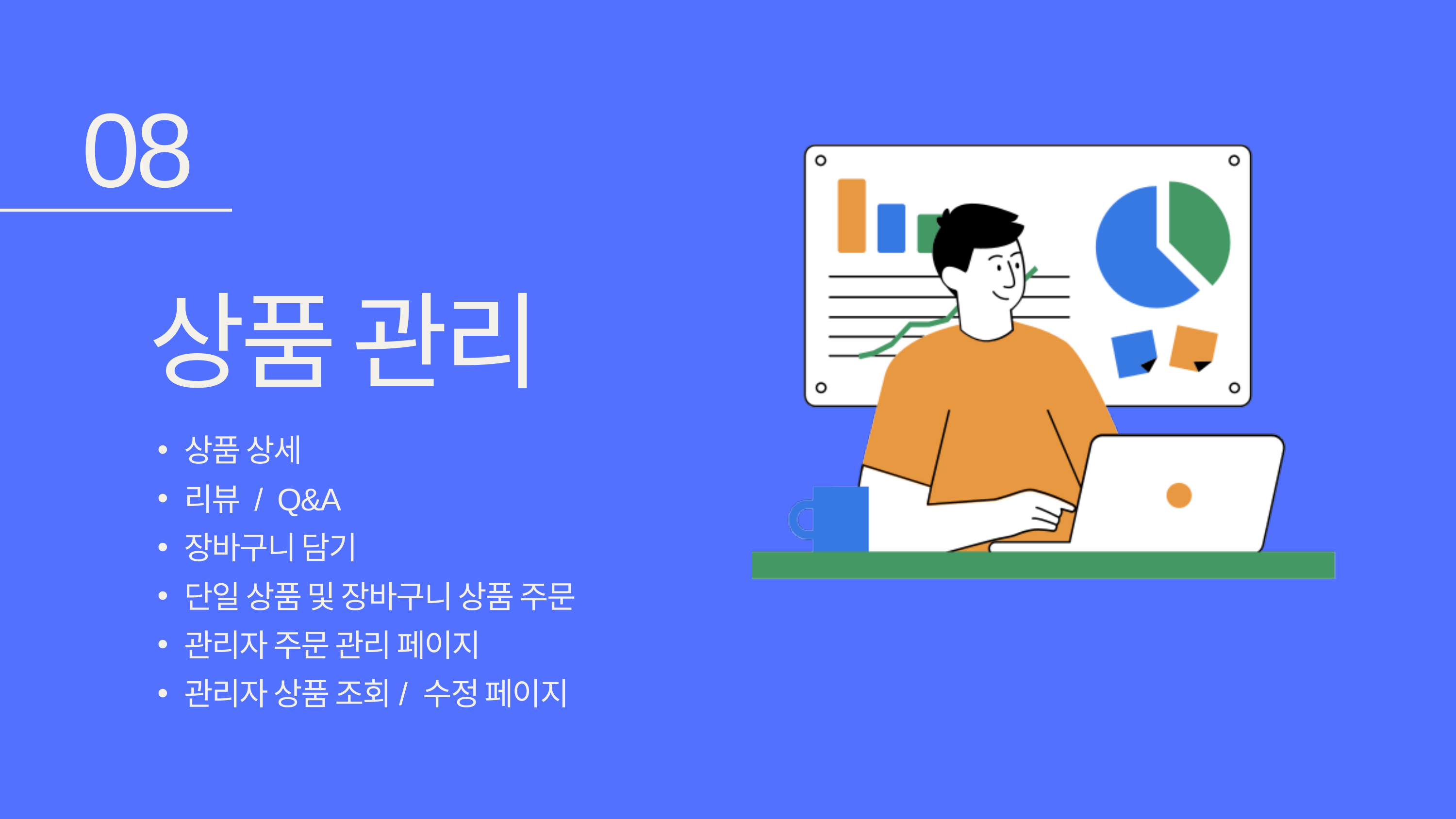

08

상품 관리
상품 상세
리뷰 /  Q&A
장바구니 담기
단일 상품 및 장바구니 상품 주문
관리자 주문 관리 페이지
관리자 상품 조회/ 수정 페이지